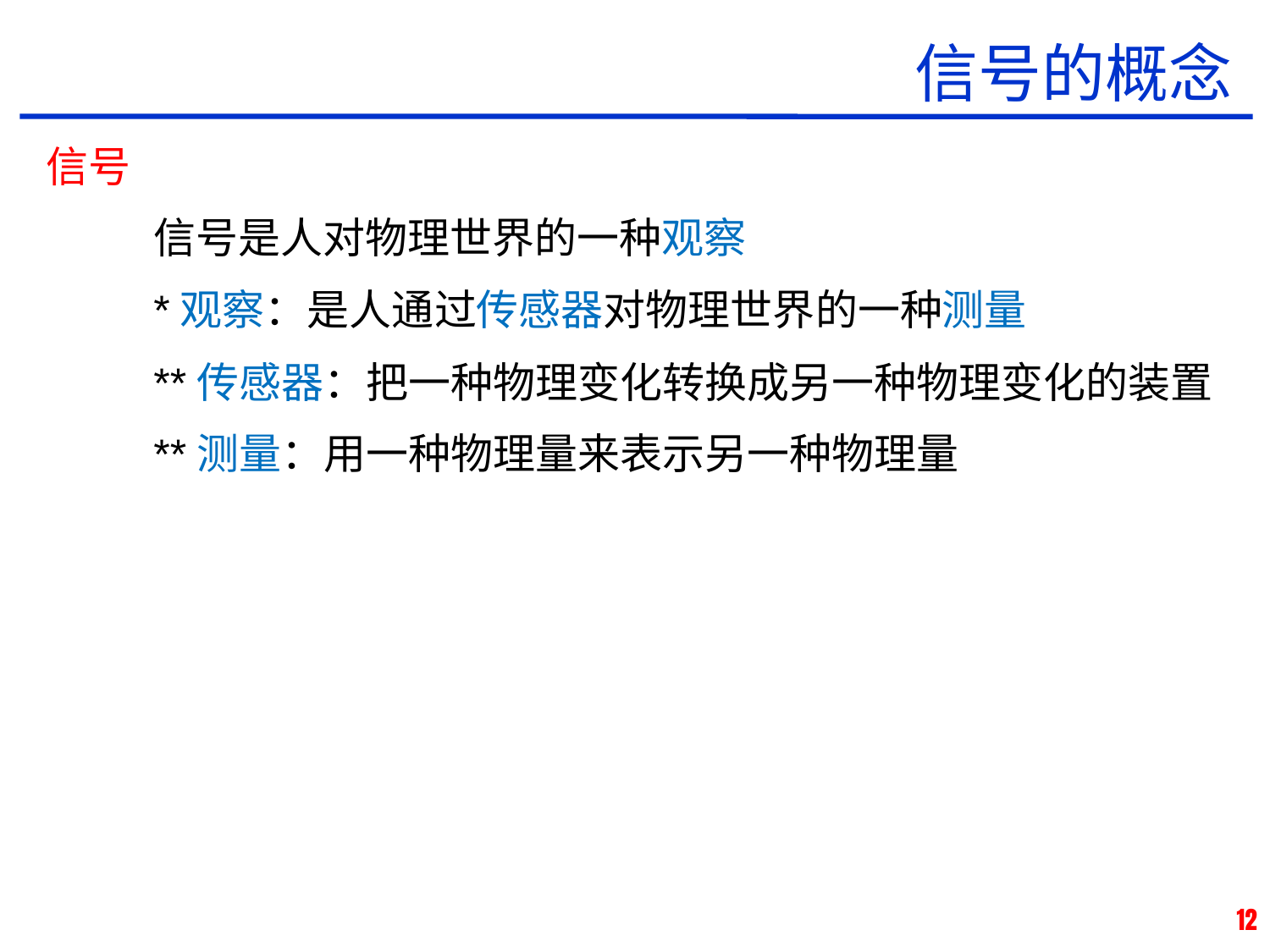

信号的概念
 信号
	信号是人对物理世界的一种观察
	*观察：是人通过传感器对物理世界的一种测量
	**传感器：把一种物理变化转换成另一种物理变化的装置
	**测量：用一种物理量来表示另一种物理量

12